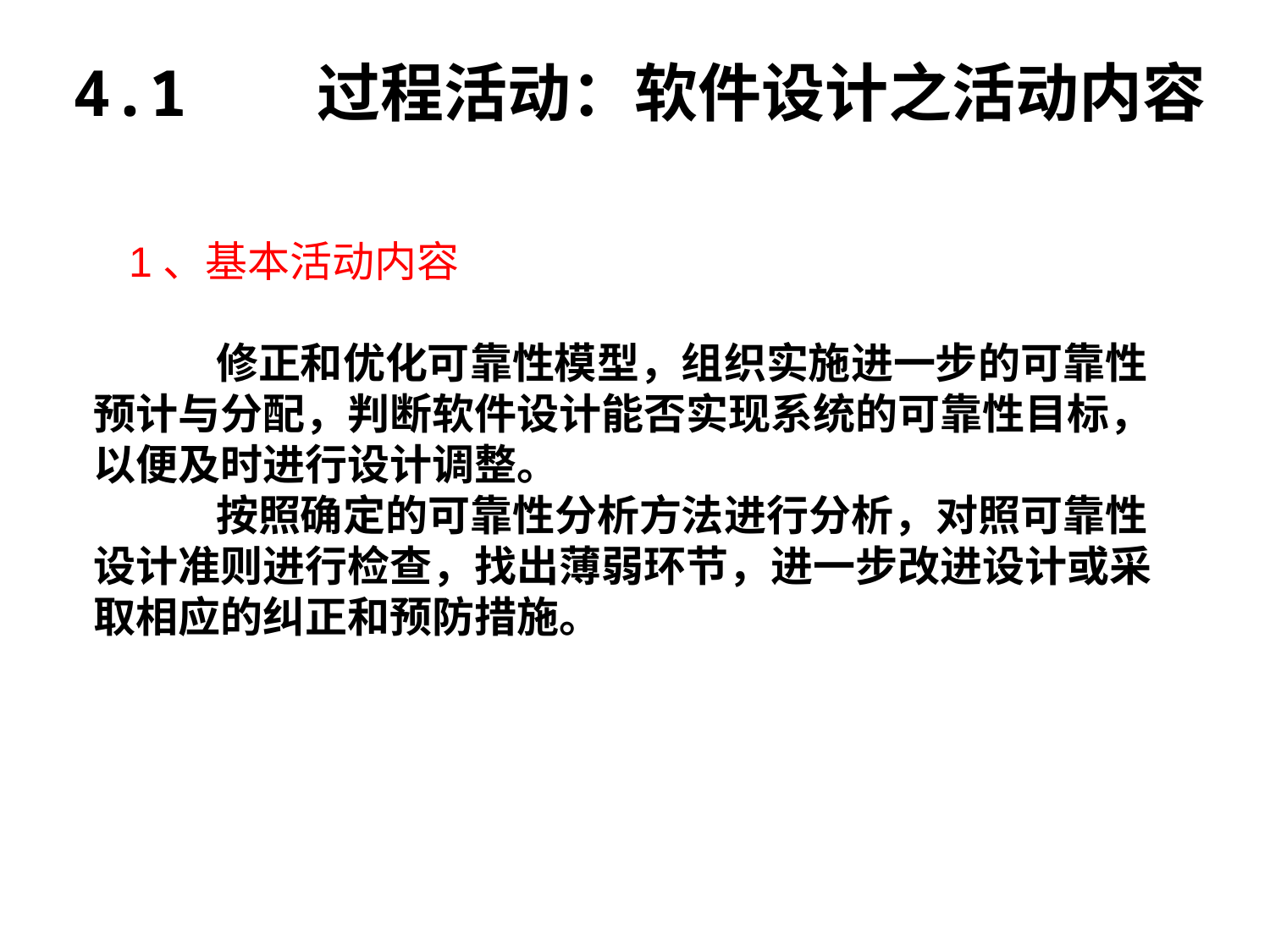

4.1   过程活动：软件设计之活动内容
1、基本活动内容

        修正和优化可靠性模型，组织实施进一步的可靠性预计与分配，判断软件设计能否实现系统的可靠性目标，以便及时进行设计调整。
        按照确定的可靠性分析方法进行分析，对照可靠性设计准则进行检查，找出薄弱环节，进一步改进设计或采取相应的纠正和预防措施。